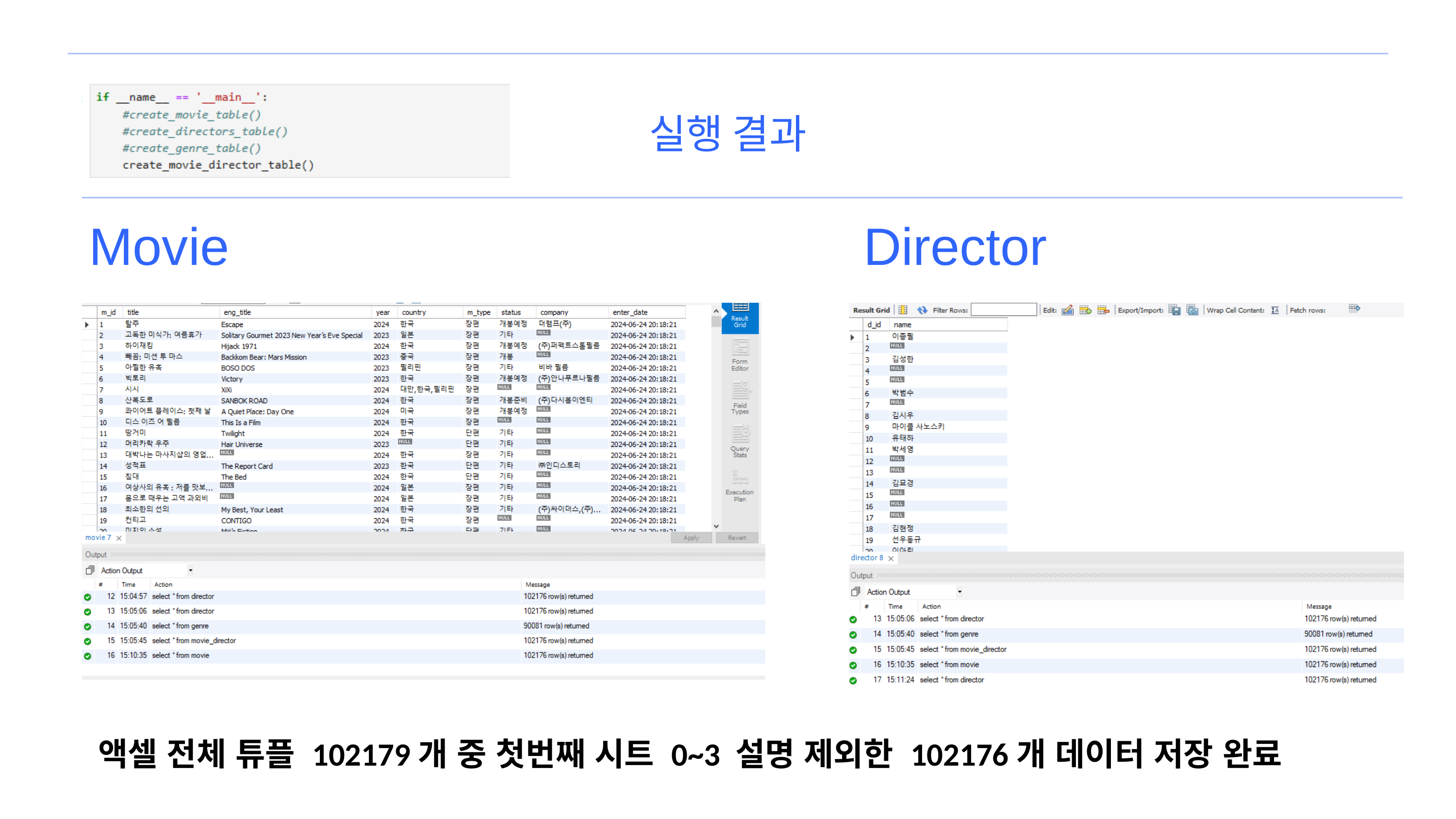

실행 결과

Movie
Director

액셀 전체 튜플 102179개 중 첫번째 시트 0~3 설명 제외한 102176개 데이터 저장 완료